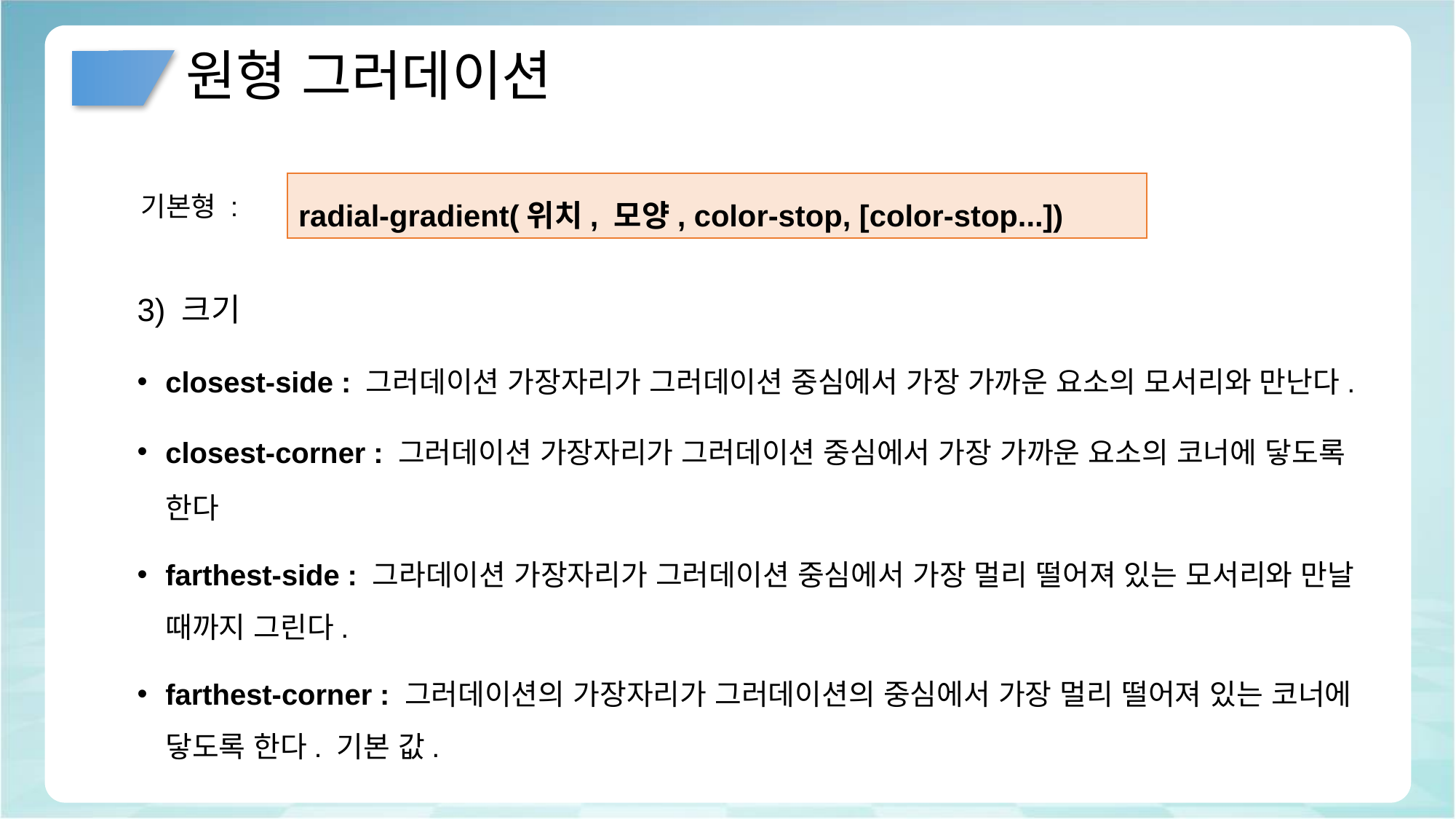

# 원형 그러데이션
radial-gradient(위치, 모양, color-stop, [color-stop...])
기본형 :
3) 크기
closest-side : 그러데이션 가장자리가 그러데이션 중심에서 가장 가까운 요소의 모서리와 만난다.
closest-corner : 그러데이션 가장자리가 그러데이션 중심에서 가장 가까운 요소의 코너에 닿도록 한다
farthest-side : 그라데이션 가장자리가 그러데이션 중심에서 가장 멀리 떨어져 있는 모서리와 만날 때까지 그린다.
farthest-corner : 그러데이션의 가장자리가 그러데이션의 중심에서 가장 멀리 떨어져 있는 코너에 닿도록 한다. 기본 값.